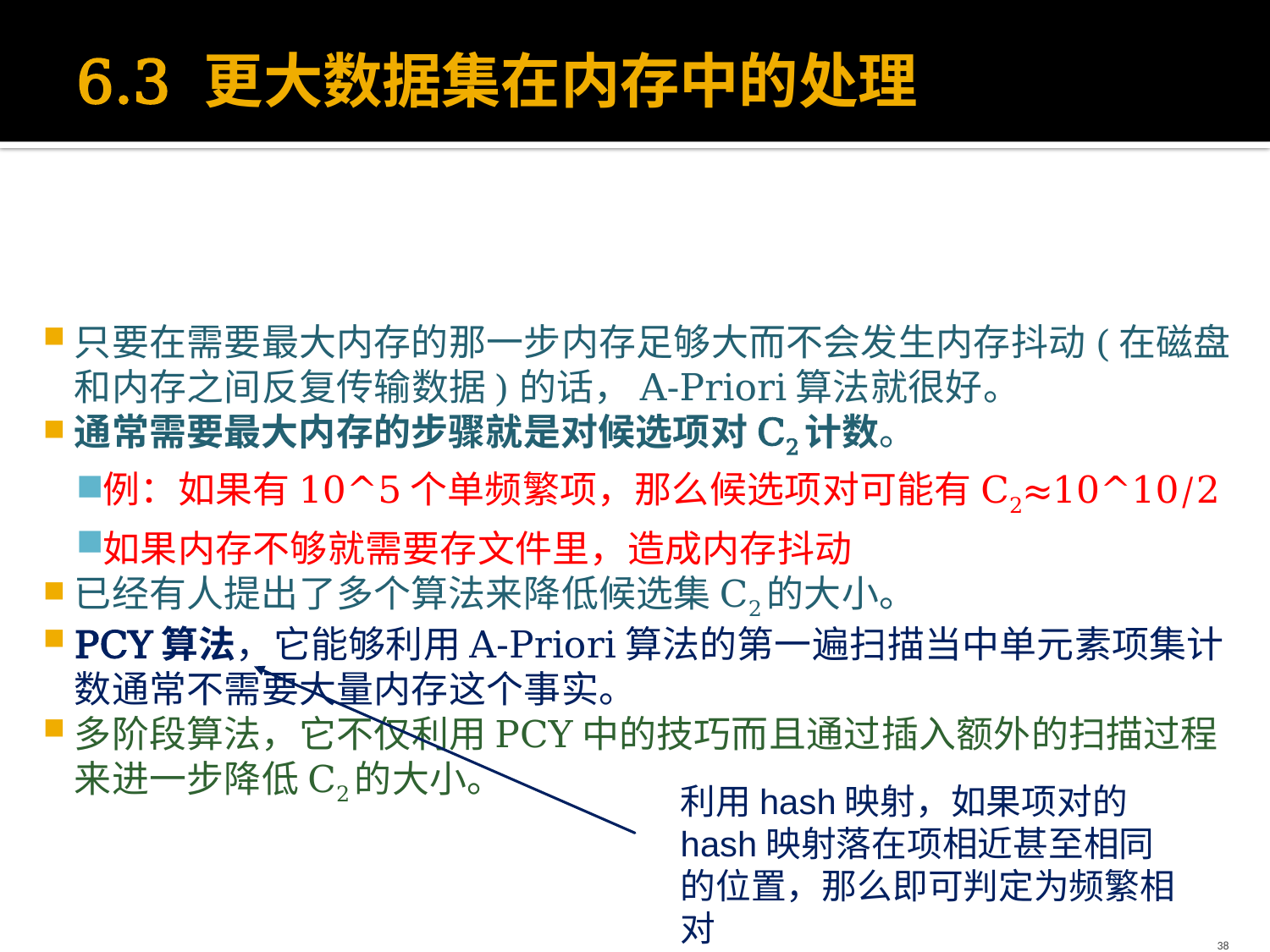

# 6.3 更大数据集在内存中的处理
只要在需要最大内存的那一步内存足够大而不会发生内存抖动(在磁盘和内存之间反复传输数据)的话，A-Priori算法就很好。
通常需要最大内存的步骤就是对候选项对C2计数。
例：如果有10^5个单频繁项，那么候选项对可能有C2≈10^10/2
如果内存不够就需要存文件里，造成内存抖动
已经有人提出了多个算法来降低候选集C2的大小。
PCY算法，它能够利用A-Priori算法的第一遍扫描当中单元素项集计数通常不需要大量内存这个事实。
多阶段算法，它不仅利用PCY中的技巧而且通过插入额外的扫描过程来进一步降低C2的大小。

利用hash映射，如果项对的hash映射落在项相近甚至相同的位置，那么即可判定为频繁相对
38